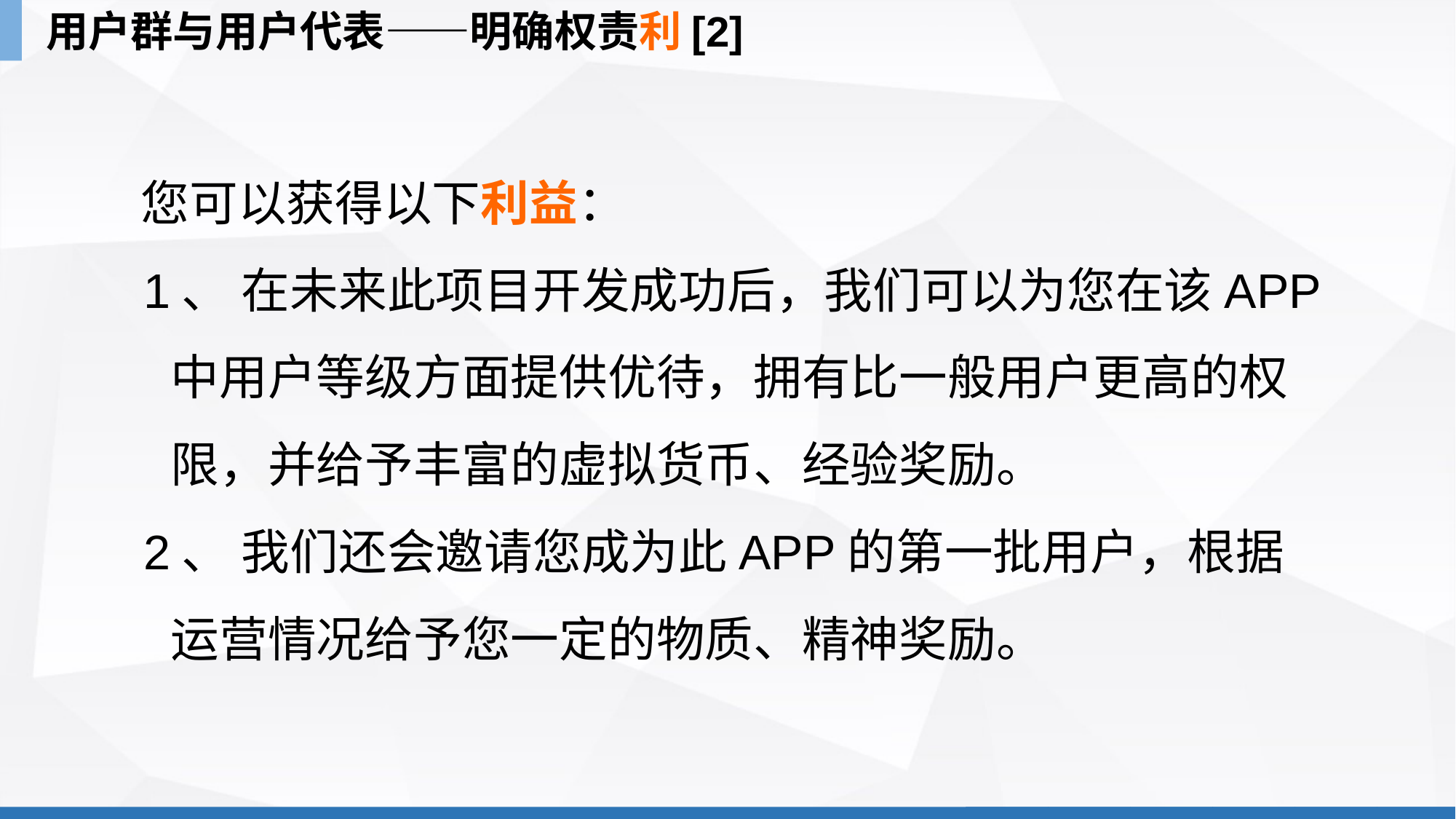

用户群与用户代表——明确权责利[2]

 您可以获得以下利益：
1、 在未来此项目开发成功后，我们可以为您在该APP中用户等级方面提供优待，拥有比一般用户更高的权限，并给予丰富的虚拟货币、经验奖励。
2、 我们还会邀请您成为此APP的第一批用户，根据运营情况给予您一定的物质、精神奖励。